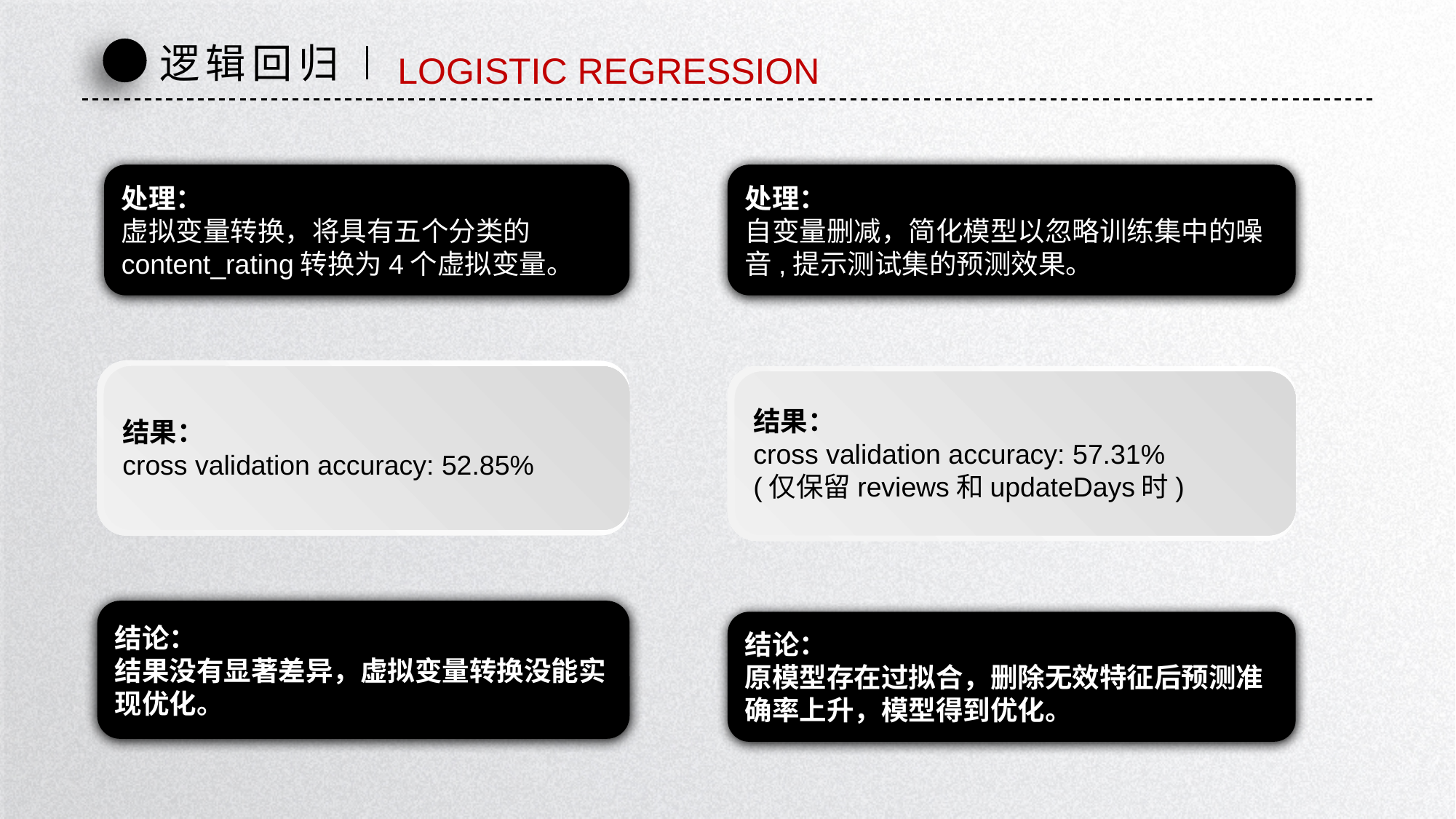

逻辑回归

LOGISTIC REGRESSION
处理：
自变量删减，简化模型以忽略训练集中的噪音,提示测试集的预测效果。
处理：
虚拟变量转换，将具有五个分类的content_rating转换为4个虚拟变量。

结果：
cross validation accuracy: 52.85%

结果：
cross validation accuracy: 57.31%
(仅保留reviews和updateDays时)
结论：
结果没有显著差异，虚拟变量转换没能实现优化。
结论：
原模型存在过拟合，删除无效特征后预测准确率上升，模型得到优化。
延时符